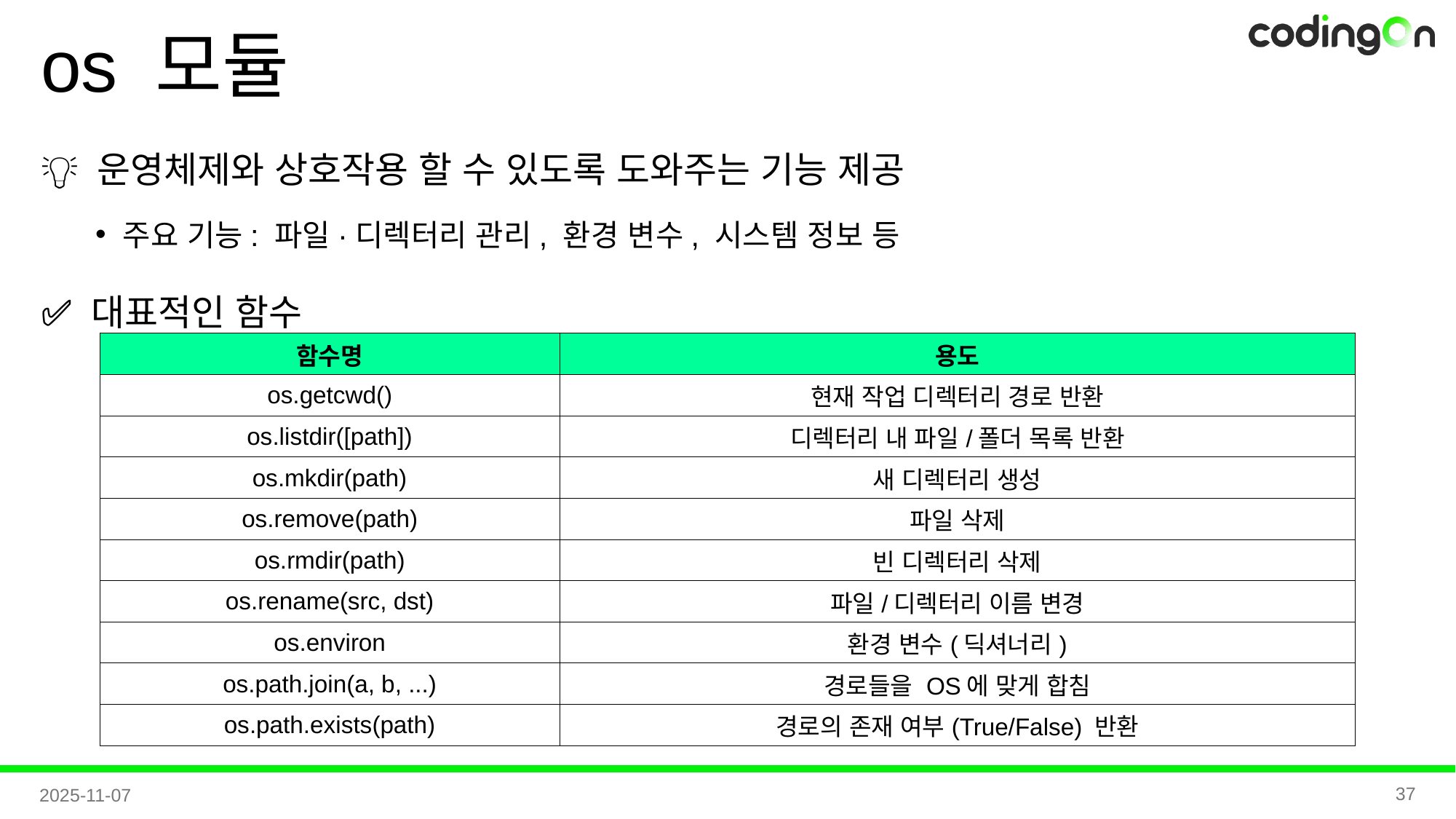

# os 모듈
💡 운영체제와 상호작용 할 수 있도록 도와주는 기능 제공
주요 기능: 파일·디렉터리 관리, 환경 변수, 시스템 정보 등
✅ 대표적인 함수
| 함수명 | 용도 |
| --- | --- |
| os.getcwd() | 현재 작업 디렉터리 경로 반환 |
| os.listdir([path]) | 디렉터리 내 파일/폴더 목록 반환 |
| os.mkdir(path) | 새 디렉터리 생성 |
| os.remove(path) | 파일 삭제 |
| os.rmdir(path) | 빈 디렉터리 삭제 |
| os.rename(src, dst) | 파일/디렉터리 이름 변경 |
| os.environ | 환경 변수(딕셔너리) |
| os.path.join(a, b, ...) | 경로들을 OS에 맞게 합침 |
| os.path.exists(path) | 경로의 존재 여부(True/False) 반환 |
37
2025-11-07